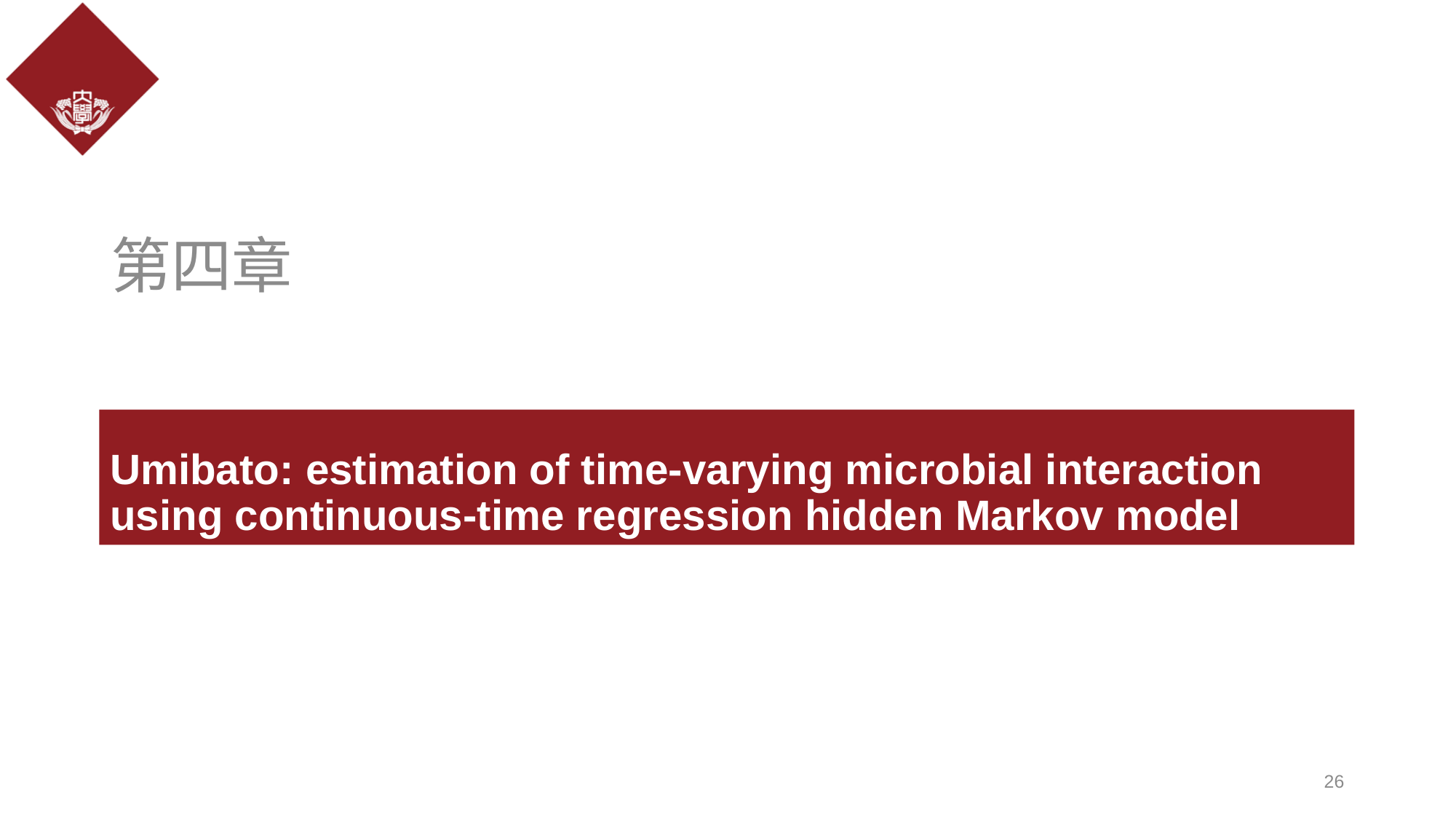

第四章
# Umibato: estimation of time-varying microbial interaction using continuous-time regression hidden Markov model
26